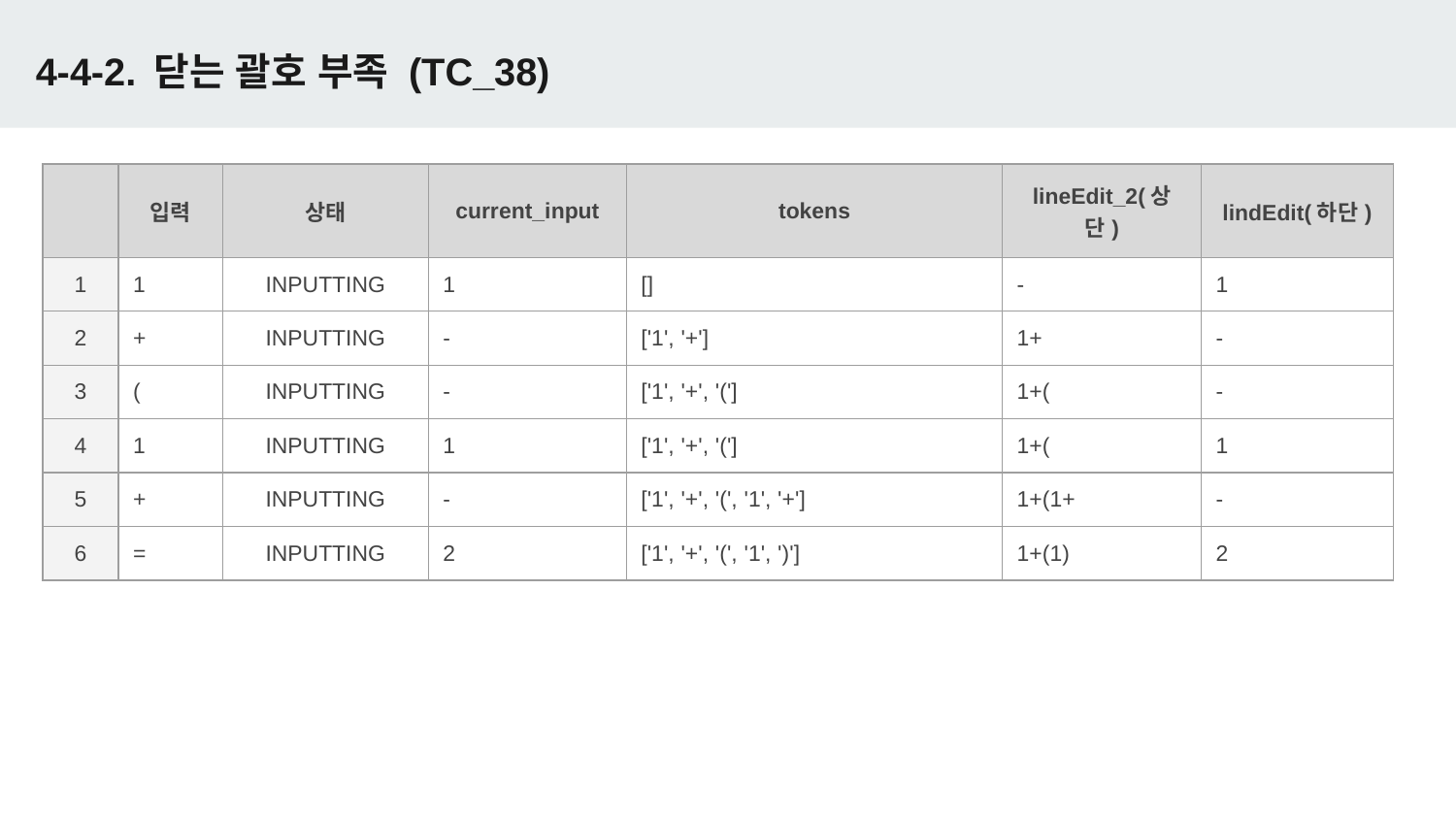

# 4-4-2. 닫는 괄호 부족 (TC_38)
|  | 입력 | 상태 | current\_input | tokens | lineEdit\_2(상단) | lindEdit(하단) |
| --- | --- | --- | --- | --- | --- | --- |
| 1 | 1 | INPUTTING | 1 | [] | - | 1 |
| 2 | + | INPUTTING | - | ['1', '+'] | 1+ | - |
| 3 | ( | INPUTTING | - | ['1', '+', '('] | 1+( | - |
| 4 | 1 | INPUTTING | 1 | ['1', '+', '('] | 1+( | 1 |
| 5 | + | INPUTTING | - | ['1', '+', '(', '1', '+'] | 1+(1+ | - |
| 6 | = | INPUTTING | 2 | ['1', '+', '(', '1', ')'] | 1+(1) | 2 |